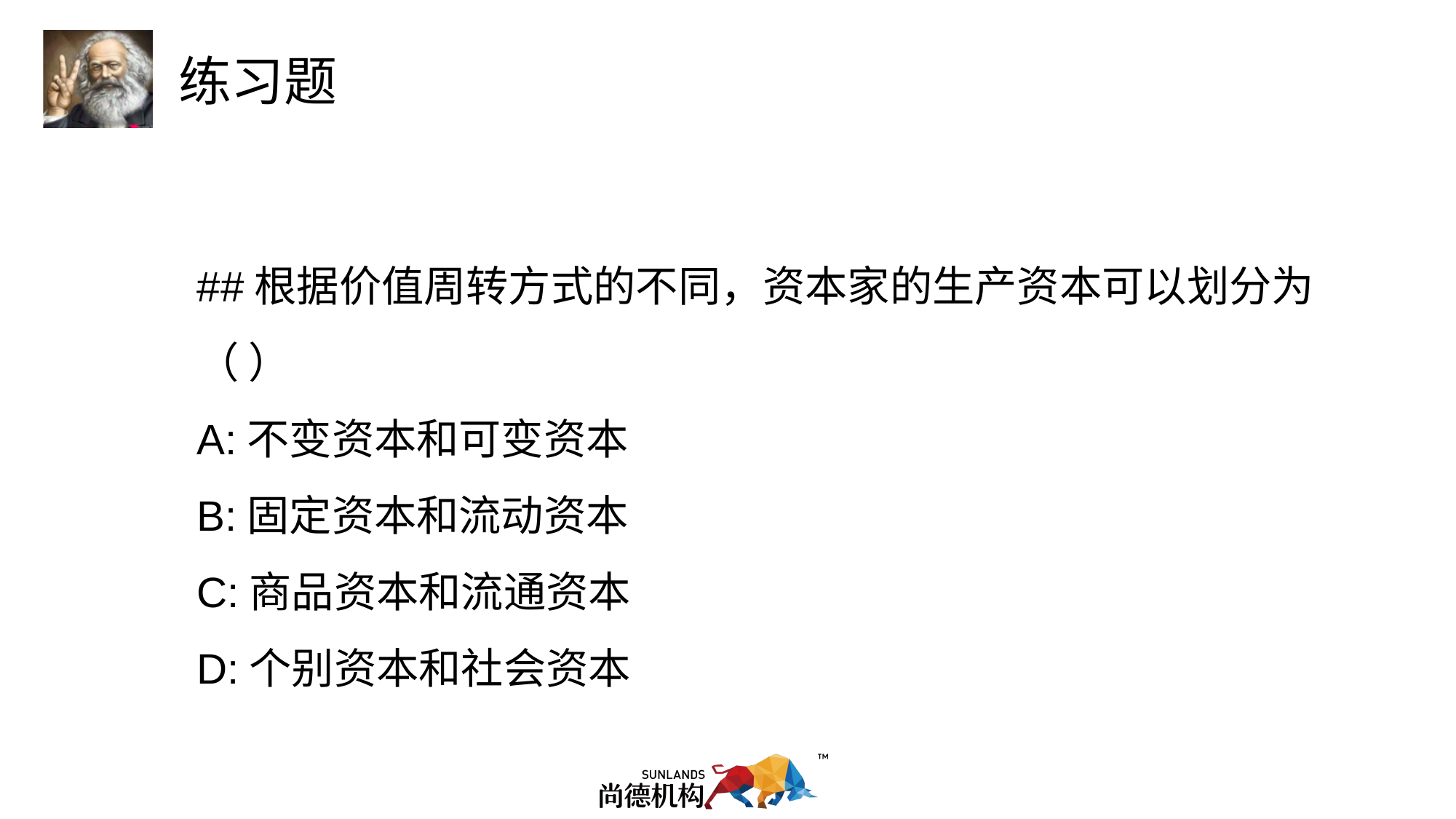

##根据价值周转方式的不同，资本家的生产资本可以划分为（ ）
A:不变资本和可变资本
B:固定资本和流动资本
C:商品资本和流通资本
D:个别资本和社会资本